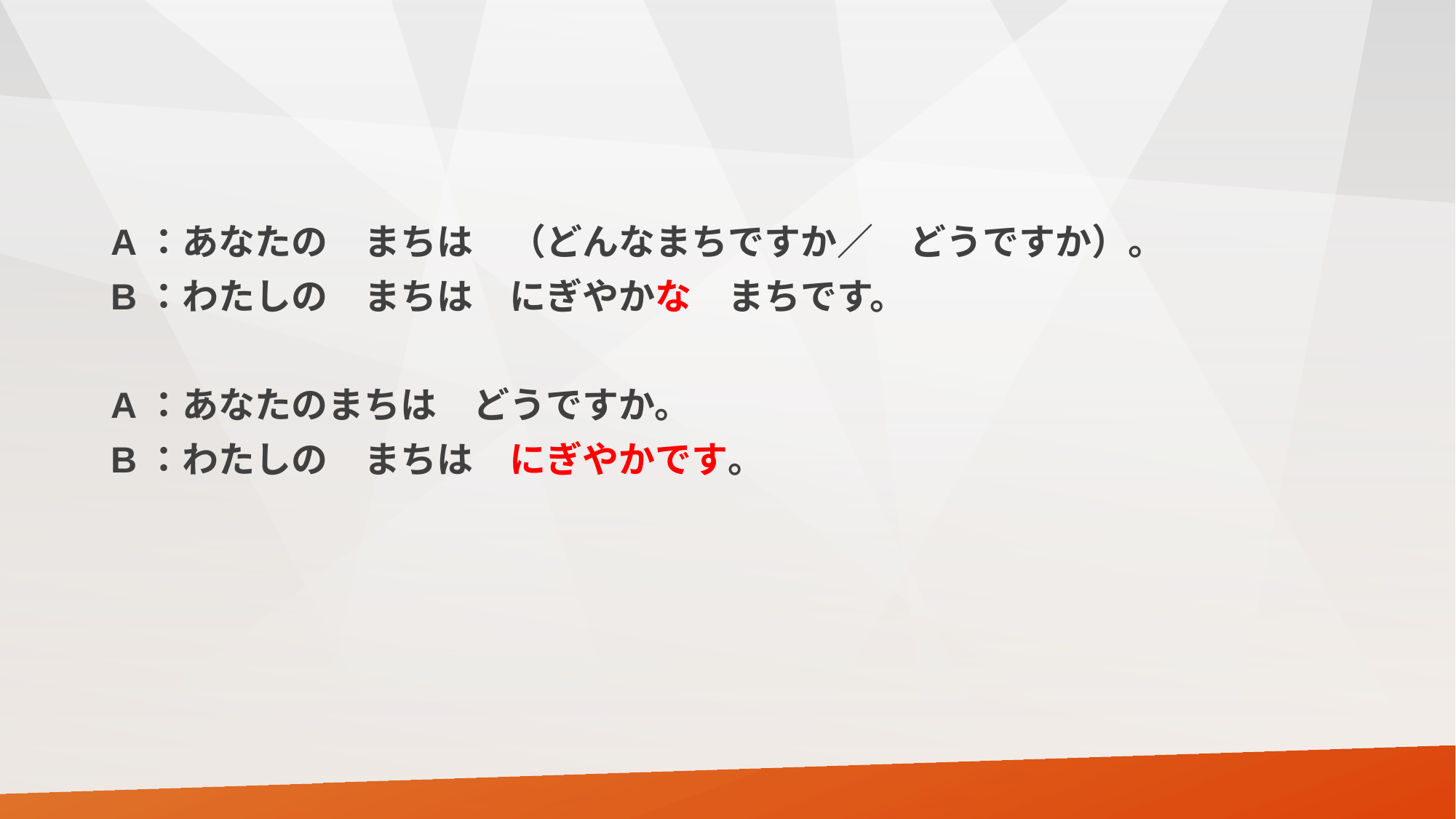

#
A：あなたの　まちは　（どんなまちですか／　どうですか）。
B：わたしの　まちは　にぎやかな　まちです。

A：あなたのまちは　どうですか。
B：わたしの　まちは　にぎやかです。